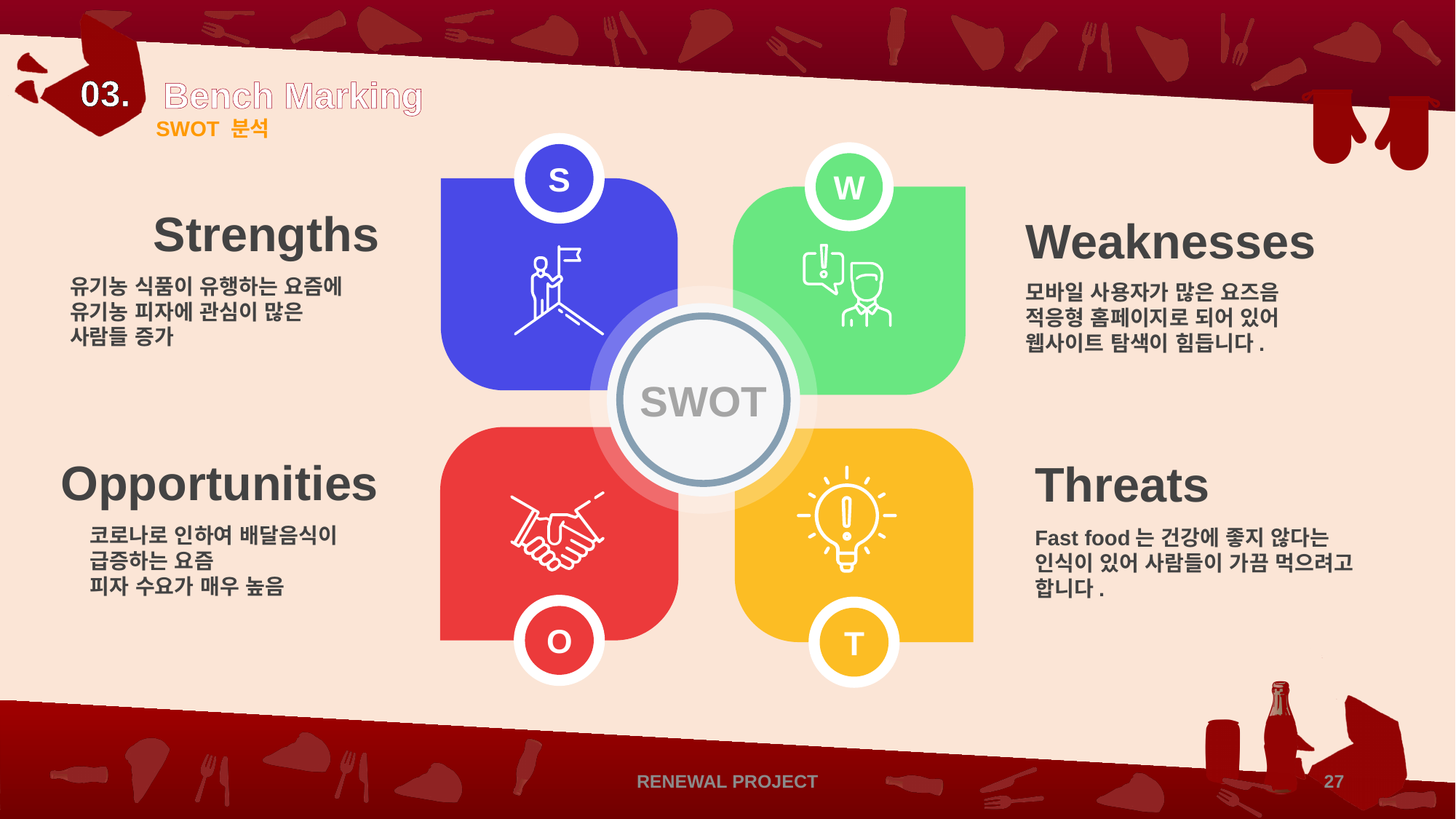

SWOT 분석

S

Strengths
유기농 식품이 유행하는 요즘에
유기농 피자에 관심이 많은
사람들 증가

W

Weaknesses
모바일 사용자가 많은 요즈음
적응형 홈페이지로 되어 있어
웹사이트 탐색이 힘듭니다.

SWOT

Opportunities
코로나로 인하여 배달음식이
급증하는 요즘
피자 수요가 매우 높음

O

Threats
Fast food는 건강에 좋지 않다는
인식이 있어 사람들이 가끔 먹으려고 합니다.

T

RENEWAL PROJECT
27